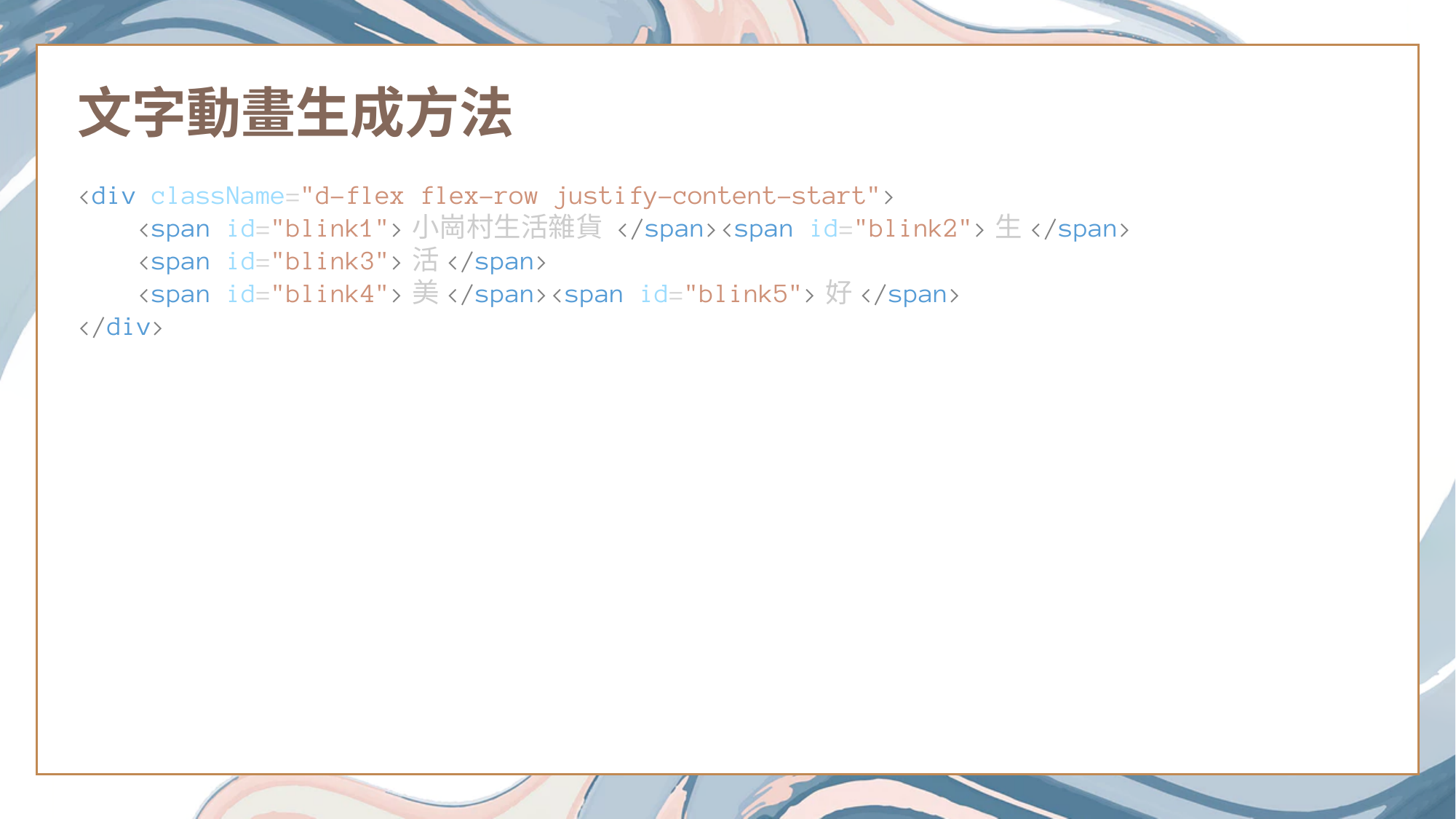

文字動畫生成方法
<div className="d-flex flex-row justify-content-start">
    <span id="blink1">小崗村生活雜貨 </span><span id="blink2">生</span>
    <span id="blink3">活</span>
    <span id="blink4">美</span><span id="blink5">好</span>
</div>

Click here to add content of the text，and briefly explain your point of view
Click here to add content of the text，and briefly explain you point of view